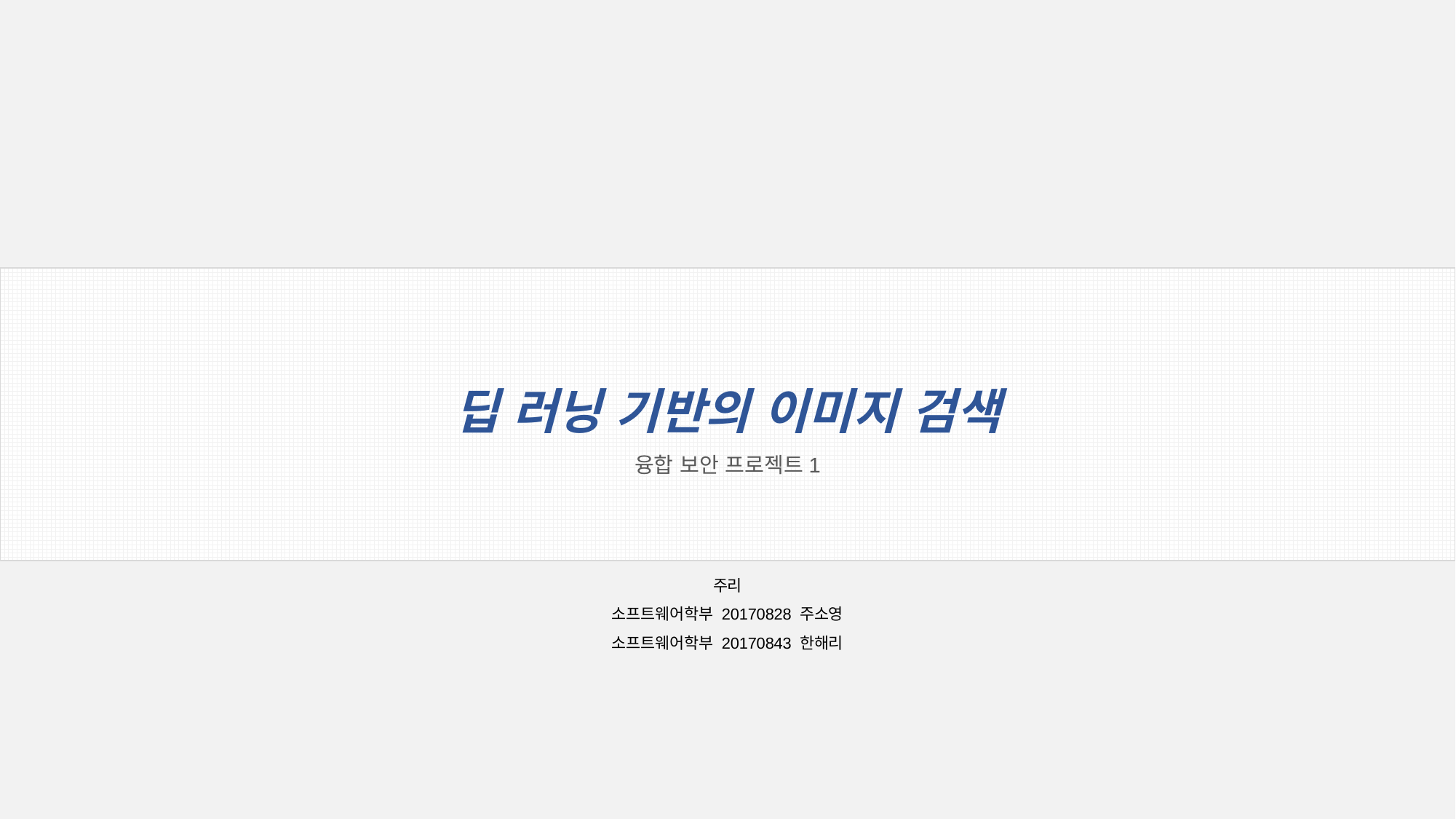

딥 러닝 기반의 이미지 검색
융합 보안 프로젝트1
주리
소프트웨어학부 20170828 주소영
소프트웨어학부 20170843 한해리